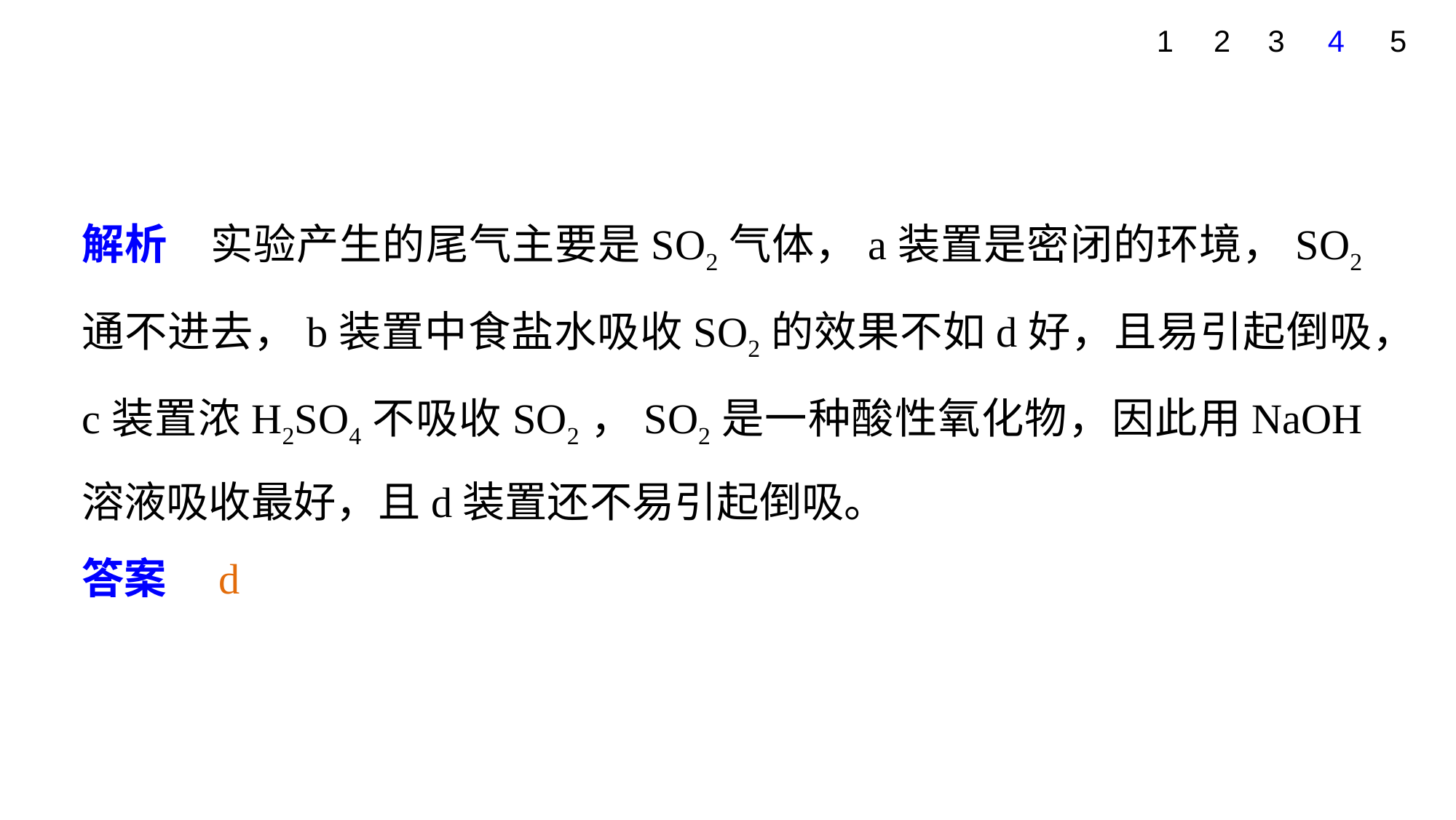

5
1
2
3
4
解析　实验产生的尾气主要是SO2气体，a装置是密闭的环境，SO2通不进去，b装置中食盐水吸收SO2的效果不如d好，且易引起倒吸，c装置浓H2SO4不吸收SO2，SO2是一种酸性氧化物，因此用NaOH溶液吸收最好，且d装置还不易引起倒吸。
答案　d